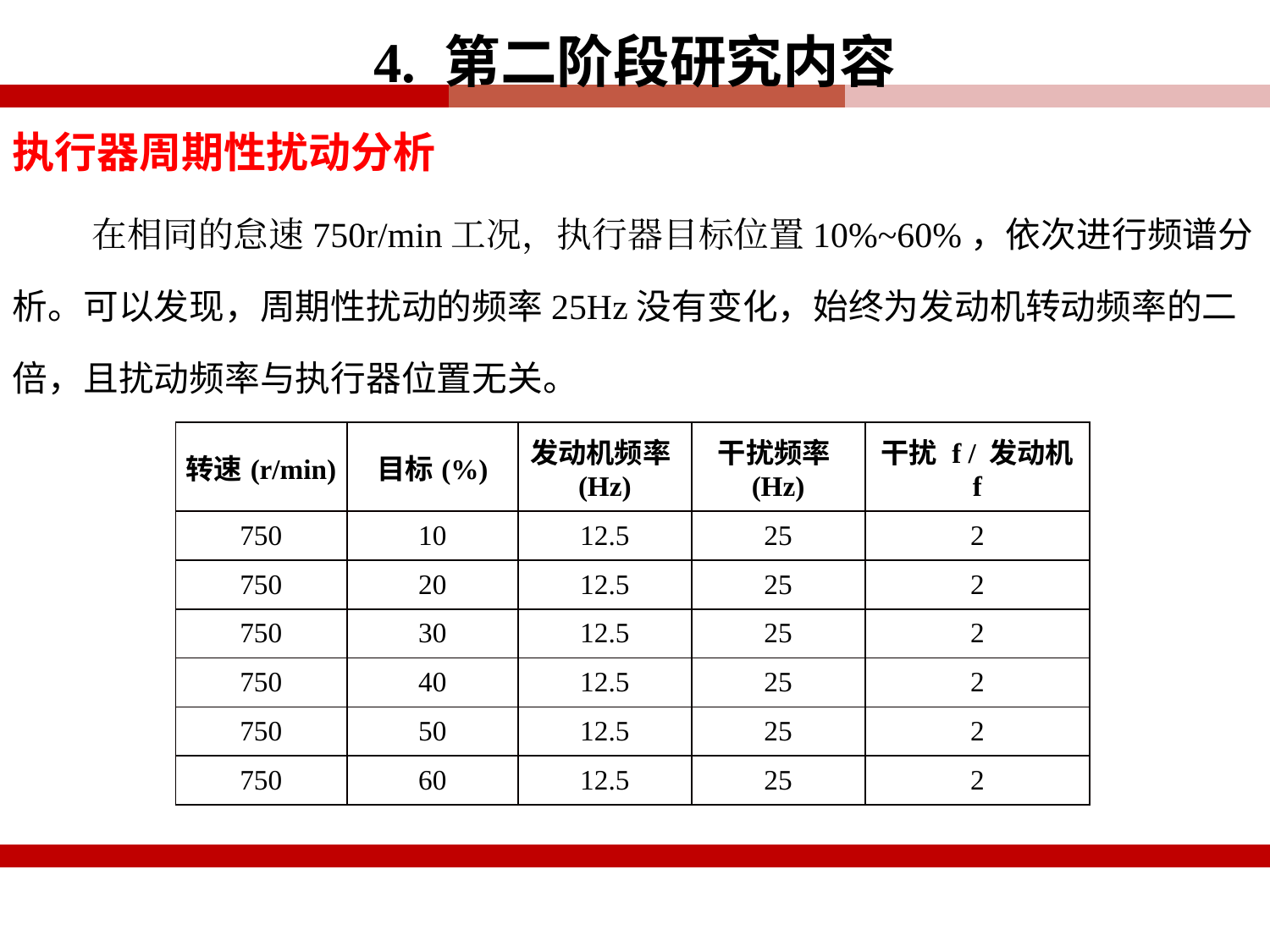

4. 第二阶段研究内容
执行器周期性扰动分析
        在相同的怠速750r/min工况，执行器目标位置10%~60%，依次进行频谱分析。可以发现，周期性扰动的频率25Hz没有变化，始终为发动机转动频率的二倍，且扰动频率与执行器位置无关。
| 转速(r/min) | 目标(%) | 发动机频率(Hz) | 干扰频率(Hz) | 干扰 f / 发动机 f |
| --- | --- | --- | --- | --- |
| 750 | 10 | 12.5 | 25 | 2 |
| 750 | 20 | 12.5 | 25 | 2 |
| 750 | 30 | 12.5 | 25 | 2 |
| 750 | 40 | 12.5 | 25 | 2 |
| 750 | 50 | 12.5 | 25 | 2 |
| 750 | 60 | 12.5 | 25 | 2 |